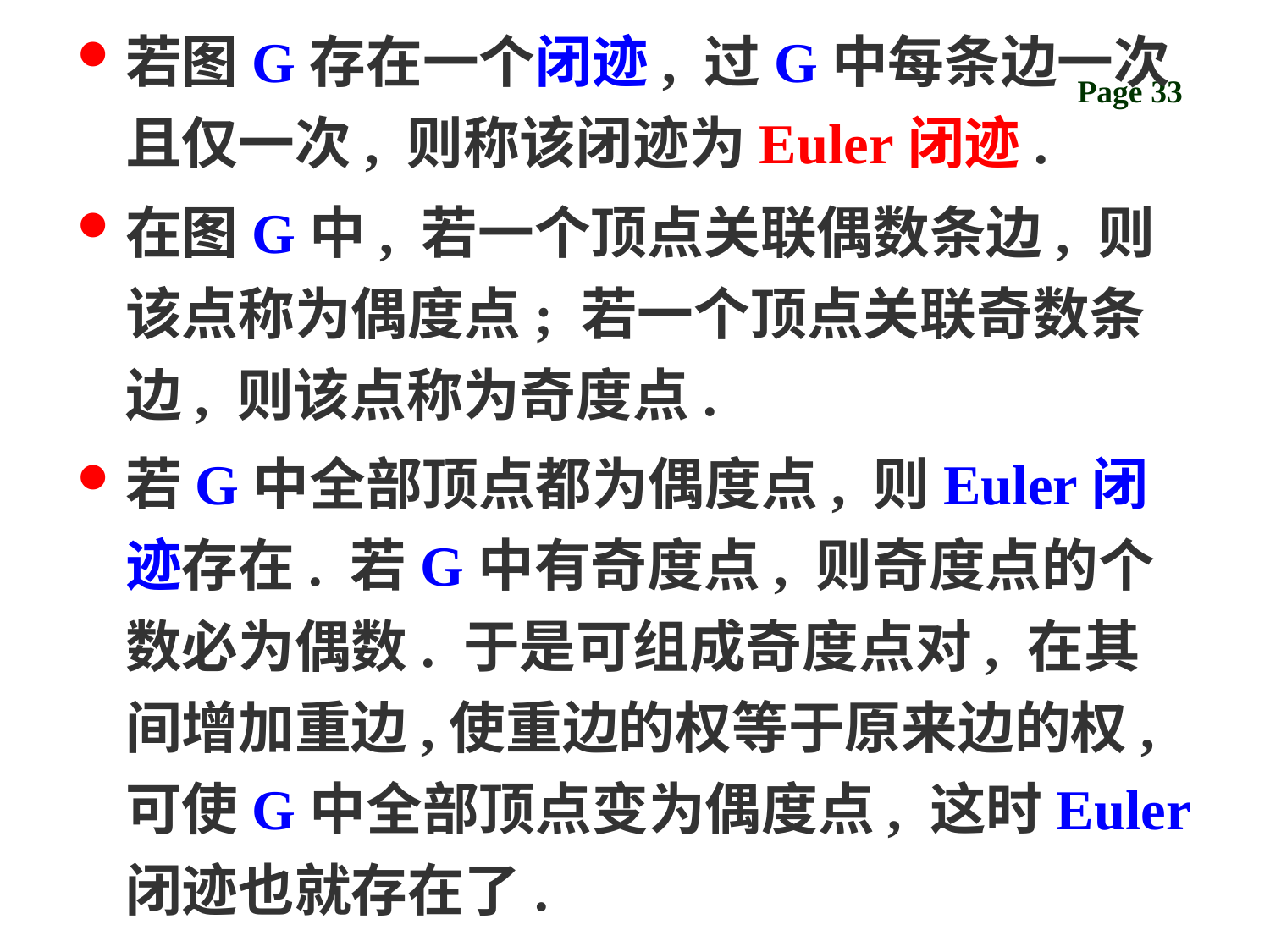

若图G存在一个闭迹, 过G中每条边一次且仅一次, 则称该闭迹为Euler闭迹.
在图G中, 若一个顶点关联偶数条边, 则该点称为偶度点; 若一个顶点关联奇数条边, 则该点称为奇度点.
若G中全部顶点都为偶度点, 则Euler闭迹存在. 若G中有奇度点, 则奇度点的个数必为偶数. 于是可组成奇度点对, 在其间增加重边,使重边的权等于原来边的权, 可使G中全部顶点变为偶度点, 这时Euler闭迹也就存在了.